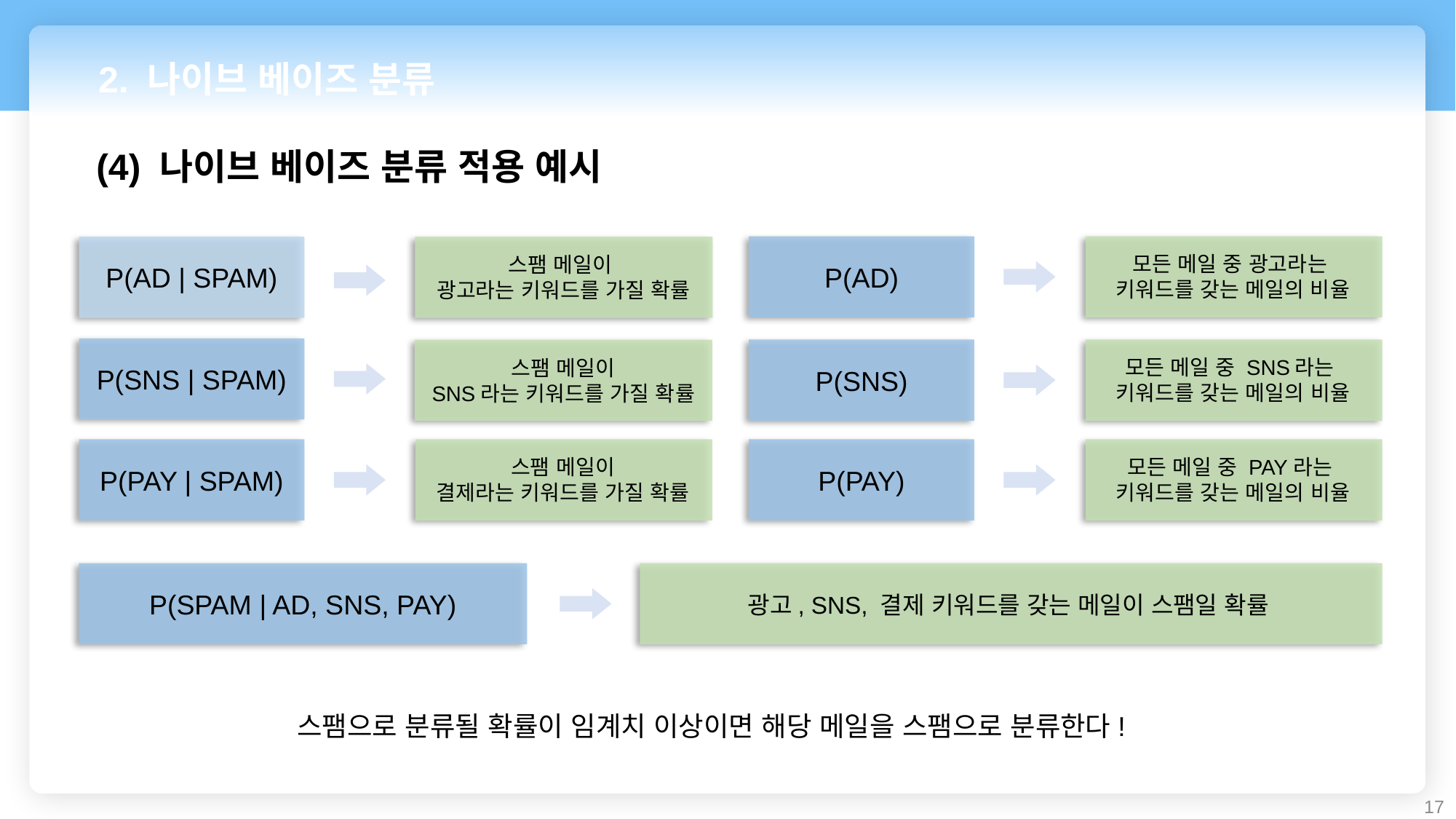

2. 나이브 베이즈 분류
(4) 나이브 베이즈 분류 적용 예시

P(AD)

모든 메일 중 광고라는
키워드를 갖는 메일의 비율

P(AD | SPAM)

스팸 메일이
광고라는 키워드를 가질 확률

P(SNS | SPAM)

P(SNS)

모든 메일 중 SNS라는
키워드를 갖는 메일의 비율

스팸 메일이
SNS라는 키워드를 가질 확률

P(PAY | SPAM)

스팸 메일이
결제라는 키워드를 가질 확률

P(PAY)

모든 메일 중 PAY라는
키워드를 갖는 메일의 비율

P(SPAM | AD, SNS, PAY)

광고, SNS, 결제 키워드를 갖는 메일이 스팸일 확률

스팸으로 분류될 확률이 임계치 이상이면 해당 메일을 스팸으로 분류한다!
17